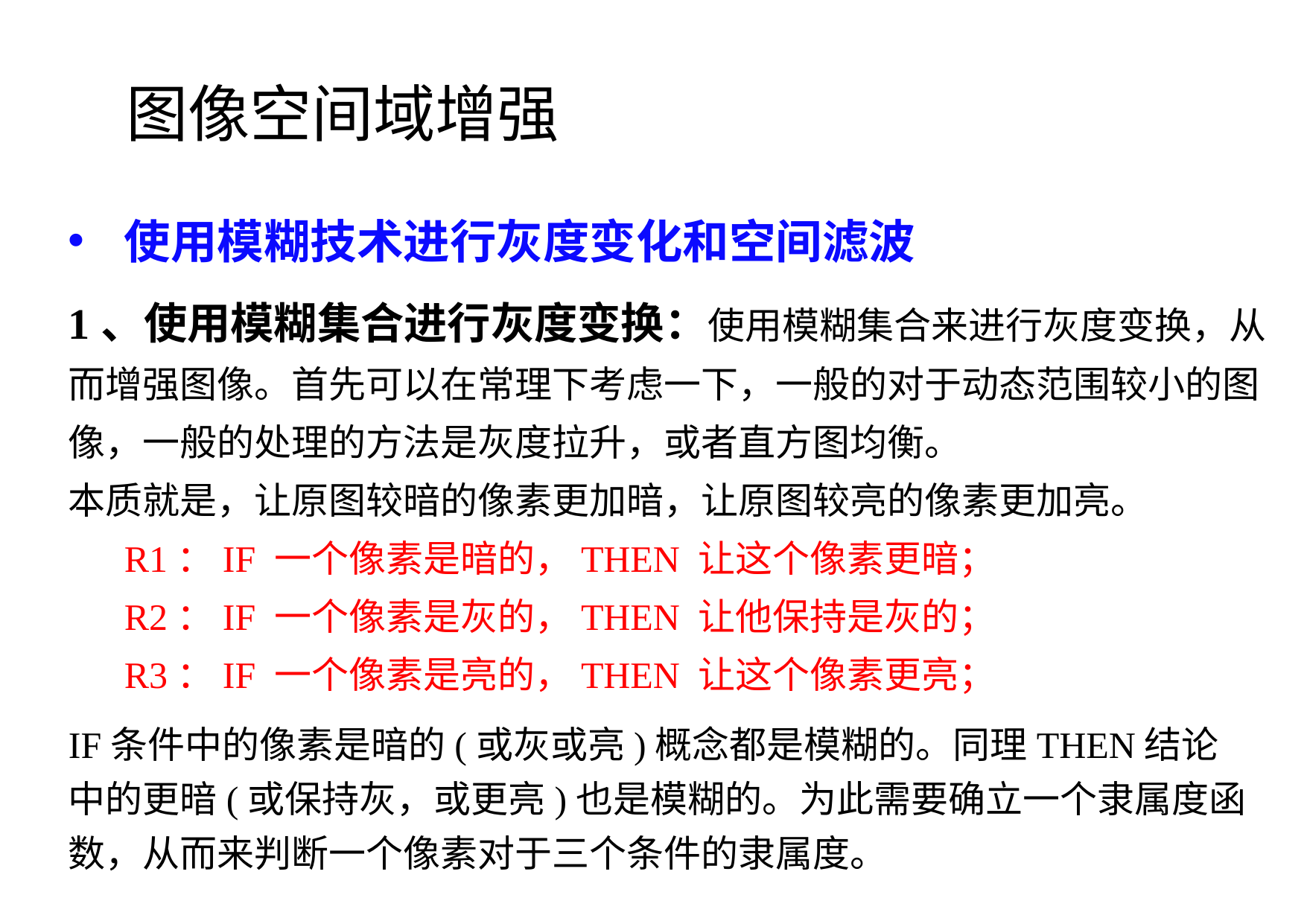

图像空间域增强
使用模糊技术进行灰度变化和空间滤波
1、使用模糊集合进行灰度变换：使用模糊集合来进行灰度变换，从而增强图像。首先可以在常理下考虑一下，一般的对于动态范围较小的图像，一般的处理的方法是灰度拉升，或者直方图均衡。
本质就是，让原图较暗的像素更加暗，让原图较亮的像素更加亮。
R1：IF 一个像素是暗的，THEN 让这个像素更暗；
R2：IF 一个像素是灰的，THEN 让他保持是灰的；
R3：IF 一个像素是亮的，THEN 让这个像素更亮；
IF条件中的像素是暗的(或灰或亮)概念都是模糊的。同理THEN结论中的更暗(或保持灰，或更亮)也是模糊的。为此需要确立一个隶属度函数，从而来判断一个像素对于三个条件的隶属度。